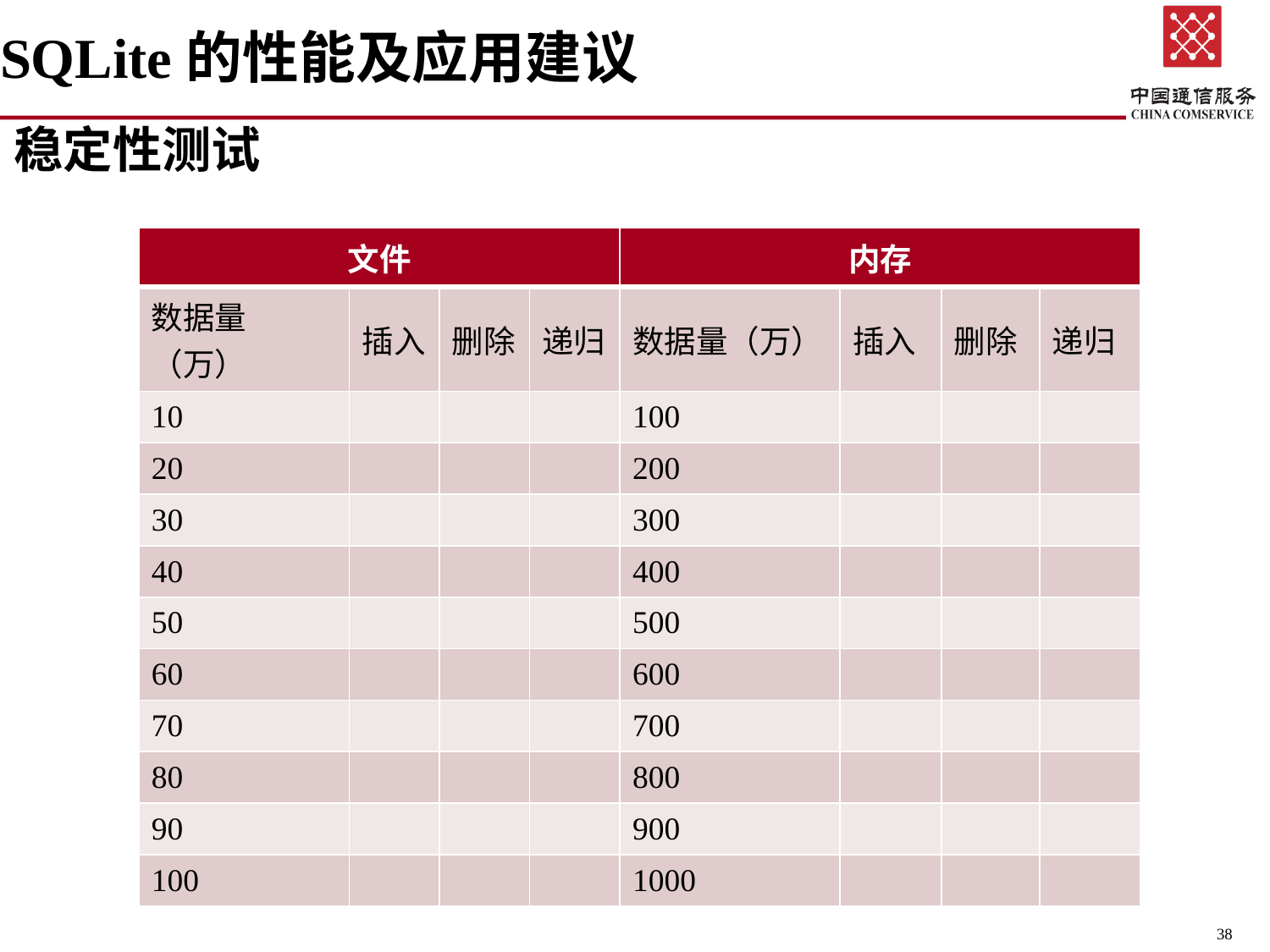

# SQLite的性能及应用建议
稳定性测试
| 文件 |  |  |  | 内存 |  |  |  |
| --- | --- | --- | --- | --- | --- | --- | --- |
| 数据量（万） | 插入 | 删除 | 递归 | 数据量（万） | 插入 | 删除 | 递归 |
| 10 |  |  |  | 100 |  |  |  |
| 20 |  |  |  | 200 |  |  |  |
| 30 |  |  |  | 300 |  |  |  |
| 40 |  |  |  | 400 |  |  |  |
| 50 |  |  |  | 500 |  |  |  |
| 60 |  |  |  | 600 |  |  |  |
| 70 |  |  |  | 700 |  |  |  |
| 80 |  |  |  | 800 |  |  |  |
| 90 |  |  |  | 900 |  |  |  |
| 100 |  |  |  | 1000 |  |  |  |